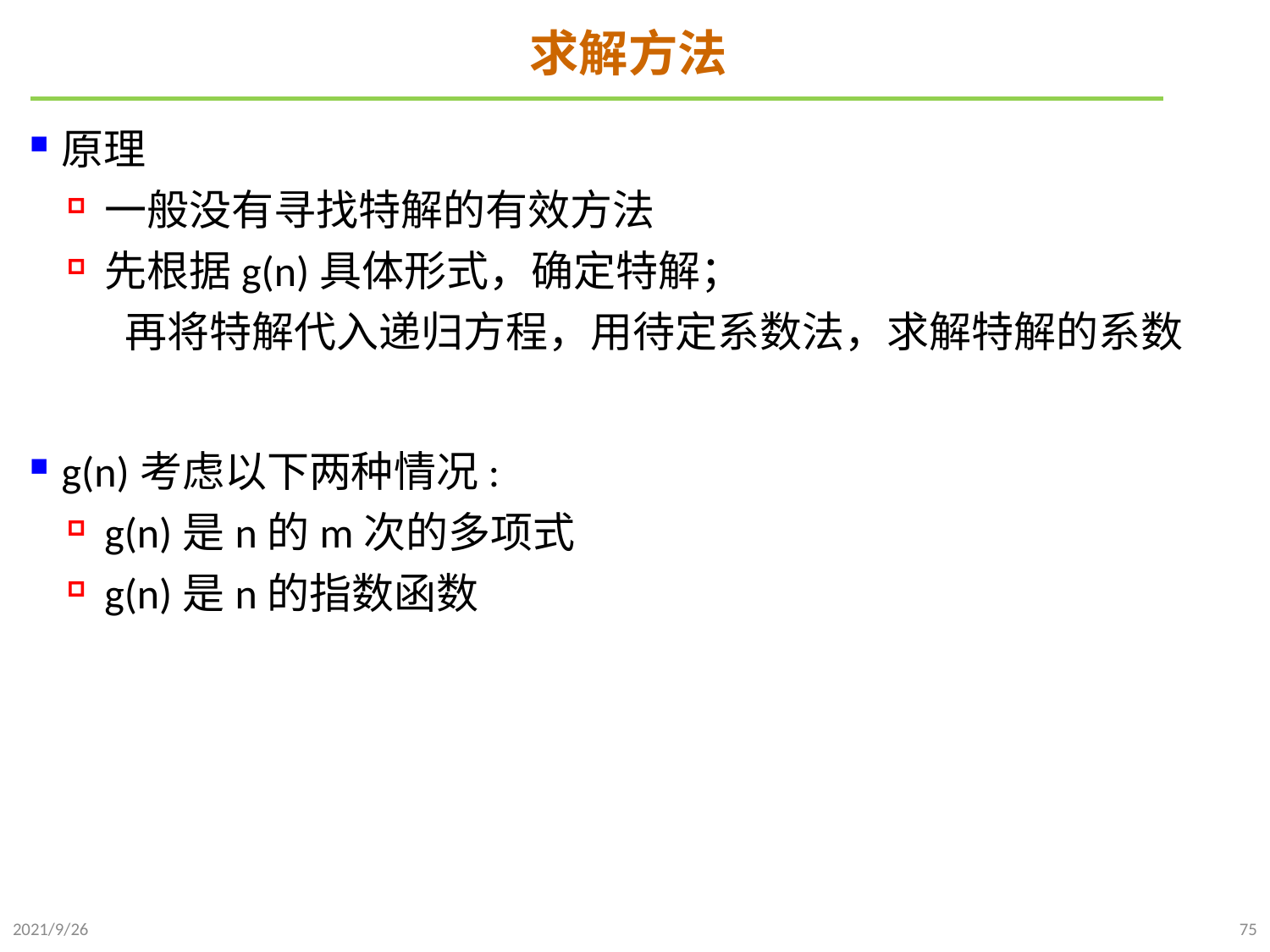

# 求解方法
原理
一般没有寻找特解的有效方法
先根据g(n)具体形式，确定特解；
     再将特解代入递归方程，用待定系数法，求解特解的系数

g(n)考虑以下两种情况:
g(n)是n的m次的多项式
g(n)是n的指数函数

2021/9/26
75